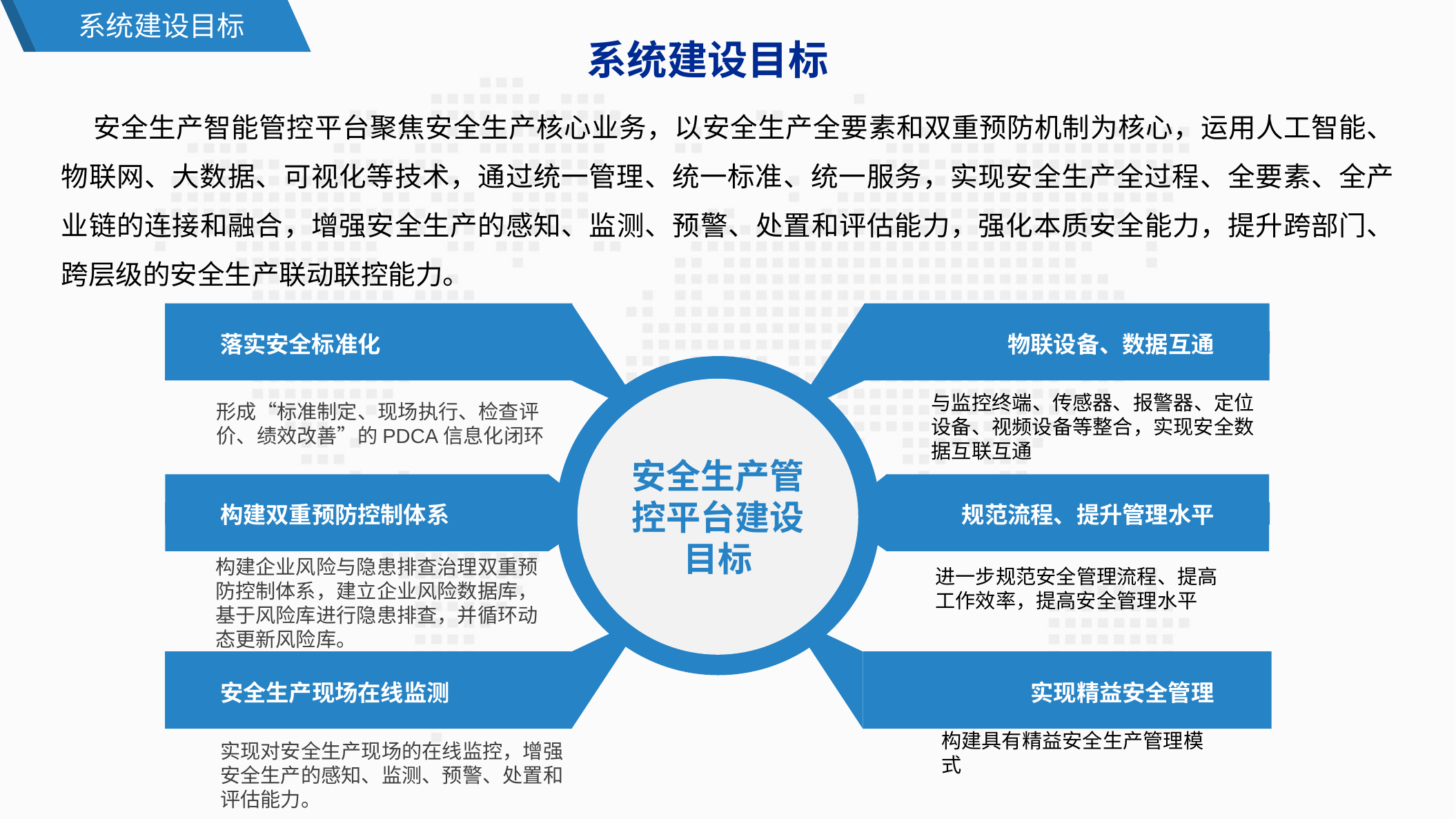

系统建设目标
系统建设目标
安全生产智能管控平台聚焦安全生产核心业务，以安全生产全要素和双重预防机制为核心，运用人工智能、物联网、大数据、可视化等技术，通过统一管理、统一标准、统一服务，实现安全生产全过程、全要素、全产业链的连接和融合，增强安全生产的感知、监测、预警、处置和评估能力，强化本质安全能力，提升跨部门、跨层级的安全生产联动联控能力。

落实安全标准化
物联设备、数据互通

安全生产管控平台建设目标
与监控终端、传感器、报警器、定位设备、视频设备等整合，实现安全数据互联互通

构建双重预防控制体系
规范流程、提升管理水平

构建企业风险与隐患排查治理双重预防控制体系，建立企业风险数据库，基于风险库进行隐患排查，并循环动态更新风险库。
进一步规范安全管理流程、提高工作效率，提高安全管理水平

安全生产现场在线监测
实现精益安全管理

构建具有精益安全生产管理模式
实现对安全生产现场的在线监控，增强安全生产的感知、监测、预警、处置和评估能力。
形成“标准制定、现场执行、检查评价、绩效改善”的PDCA信息化闭环